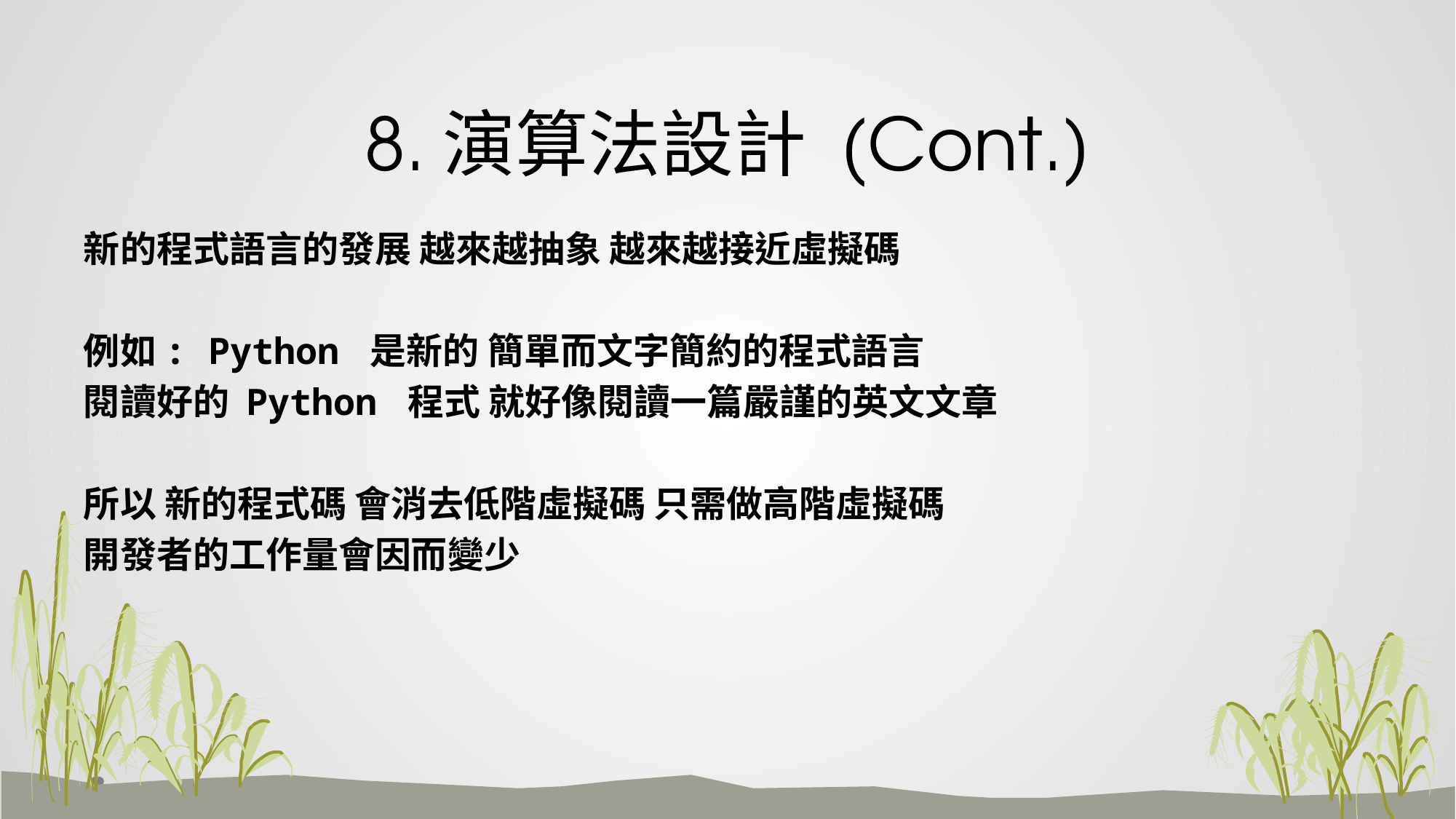

# 8.演算法設計 (Cont.)
新的程式語言的發展 越來越抽象 越來越接近虛擬碼

例如: Python 是新的 簡單而文字簡約的程式語言
閱讀好的 Python 程式 就好像閱讀一篇嚴謹的英文文章

所以 新的程式碼 會消去低階虛擬碼 只需做高階虛擬碼
開發者的工作量會因而變少